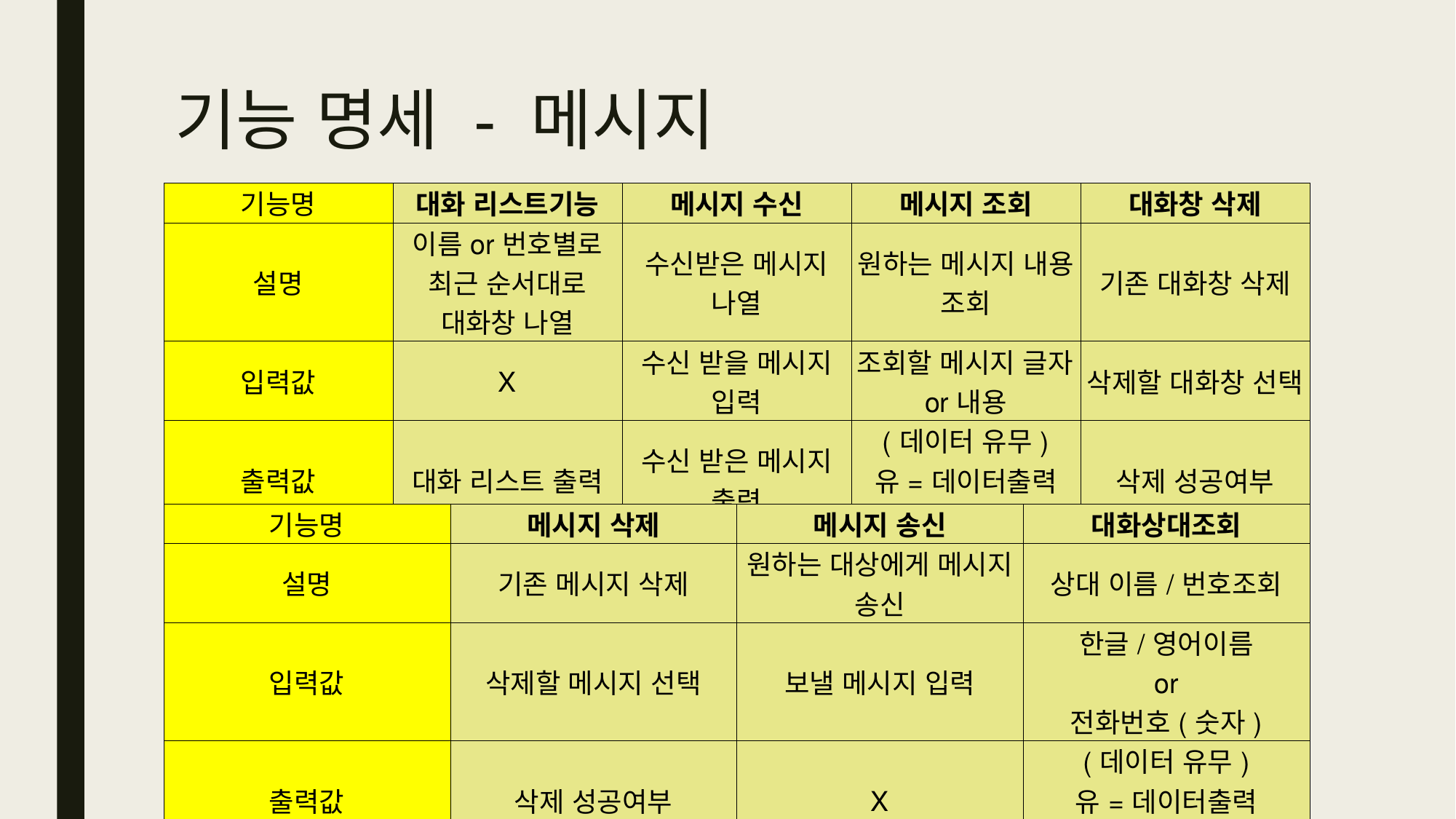

# 기능 명세 - 메시지
| 기능명 | 대화 리스트기능 | 메시지 수신 | 메시지 조회 | 대화창 삭제 |
| --- | --- | --- | --- | --- |
| 설명 | 이름or번호별로 최근 순서대로 대화창 나열 | 수신받은 메시지 나열 | 원하는 메시지 내용 조회 | 기존 대화창 삭제 |
| 입력값 | X | 수신 받을 메시지 입력 | 조회할 메시지 글자or내용 | 삭제할 대화창 선택 |
| 출력값 | 대화 리스트 출력 | 수신 받은 메시지 출력 | (데이터 유무) 유=데이터출력 무=알림창출력 | 삭제 성공여부 |
| 기능명 | 메시지 삭제 | 메시지 송신 | 대화상대조회 |
| --- | --- | --- | --- |
| 설명 | 기존 메시지 삭제 | 원하는 대상에게 메시지 송신 | 상대 이름/번호조회 |
| 입력값 | 삭제할 메시지 선택 | 보낼 메시지 입력 | 한글/영어이름 or 전화번호(숫자) |
| 출력값 | 삭제 성공여부 | X | (데이터 유무) 유=데이터출력 무=알림창출력 |